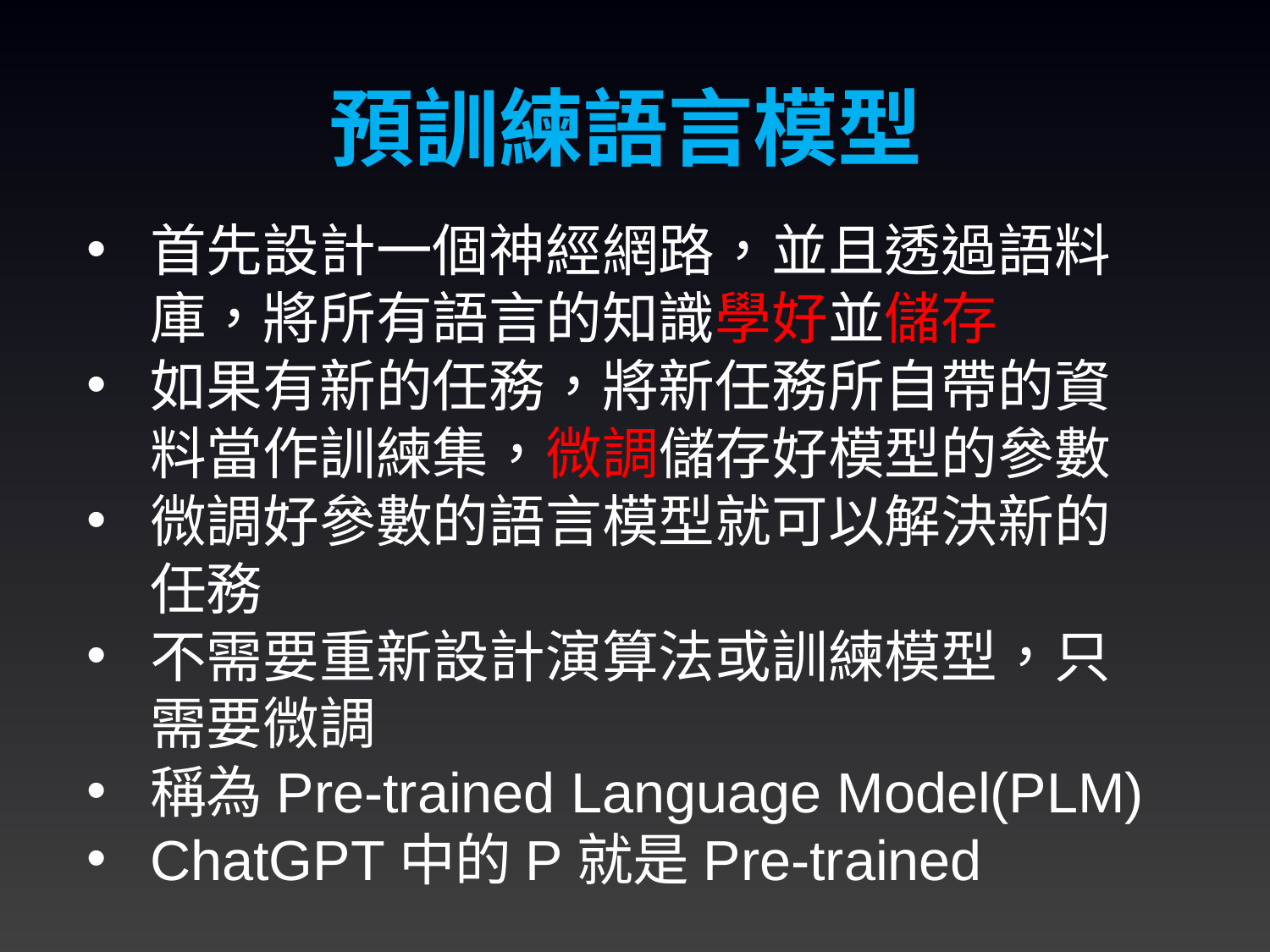

預訓練語言模型
首先設計一個神經網路，並且透過語料庫，將所有語言的知識學好並儲存
如果有新的任務，將新任務所自帶的資料當作訓練集，微調儲存好模型的參數
微調好參數的語言模型就可以解決新的任務
不需要重新設計演算法或訓練模型，只需要微調
稱為Pre-trained Language Model(PLM)
ChatGPT中的P就是Pre-trained
11/23/2023
73